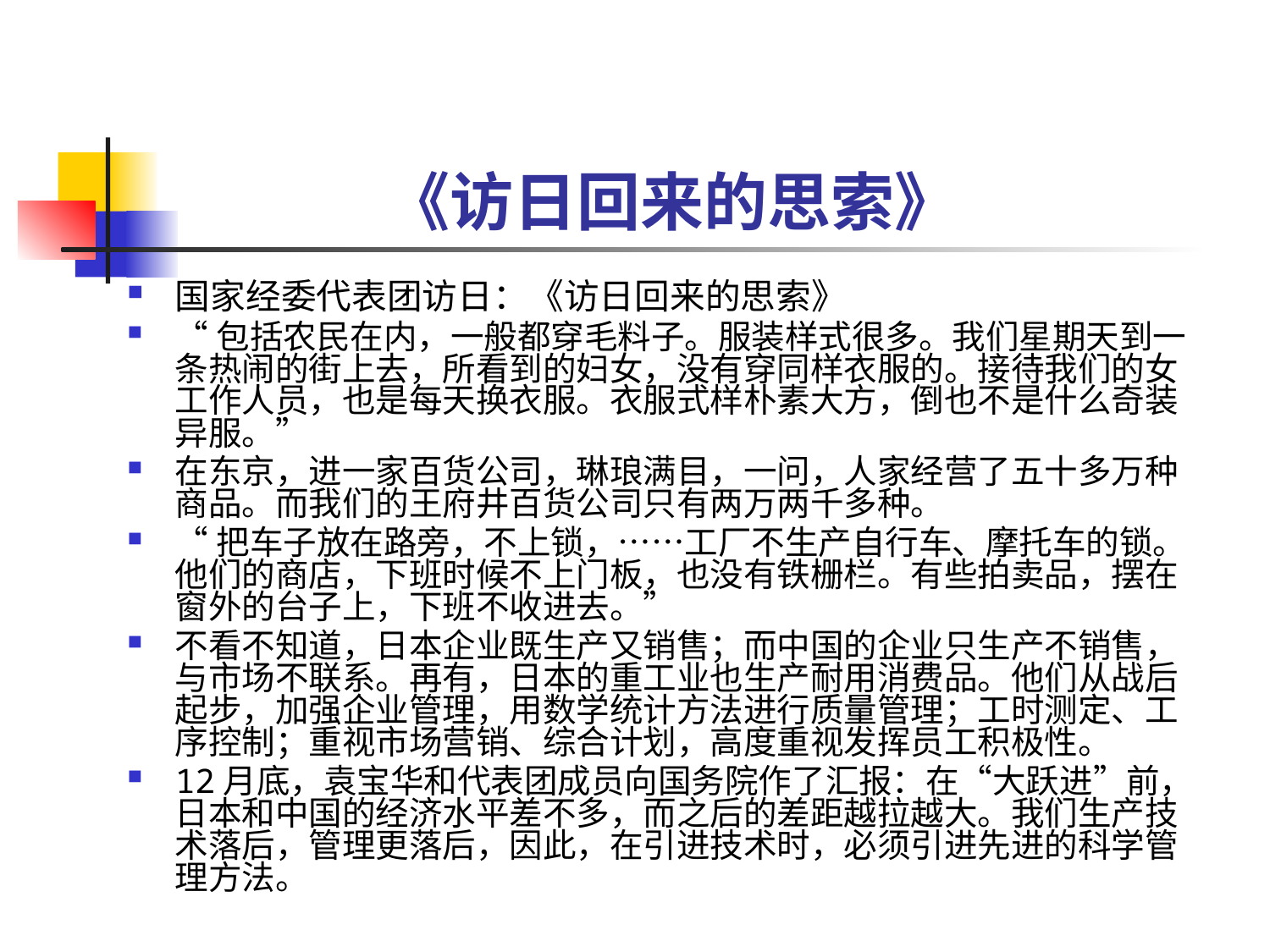

# 《访日回来的思索》
国家经委代表团访日：《访日回来的思索》
“包括农民在内，一般都穿毛料子。服装样式很多。我们星期天到一条热闹的街上去，所看到的妇女，没有穿同样衣服的。接待我们的女工作人员，也是每天换衣服。衣服式样朴素大方，倒也不是什么奇装异服。”
在东京，进一家百货公司，琳琅满目，一问，人家经营了五十多万种商品。而我们的王府井百货公司只有两万两千多种。
“把车子放在路旁，不上锁，……工厂不生产自行车、摩托车的锁。他们的商店，下班时候不上门板，也没有铁栅栏。有些拍卖品，摆在窗外的台子上，下班不收进去。”
不看不知道，日本企业既生产又销售；而中国的企业只生产不销售，与市场不联系。再有，日本的重工业也生产耐用消费品。他们从战后起步，加强企业管理，用数学统计方法进行质量管理；工时测定、工序控制；重视市场营销、综合计划，高度重视发挥员工积极性。
12月底，袁宝华和代表团成员向国务院作了汇报：在“大跃进”前，日本和中国的经济水平差不多，而之后的差距越拉越大。我们生产技术落后，管理更落后，因此，在引进技术时，必须引进先进的科学管理方法。